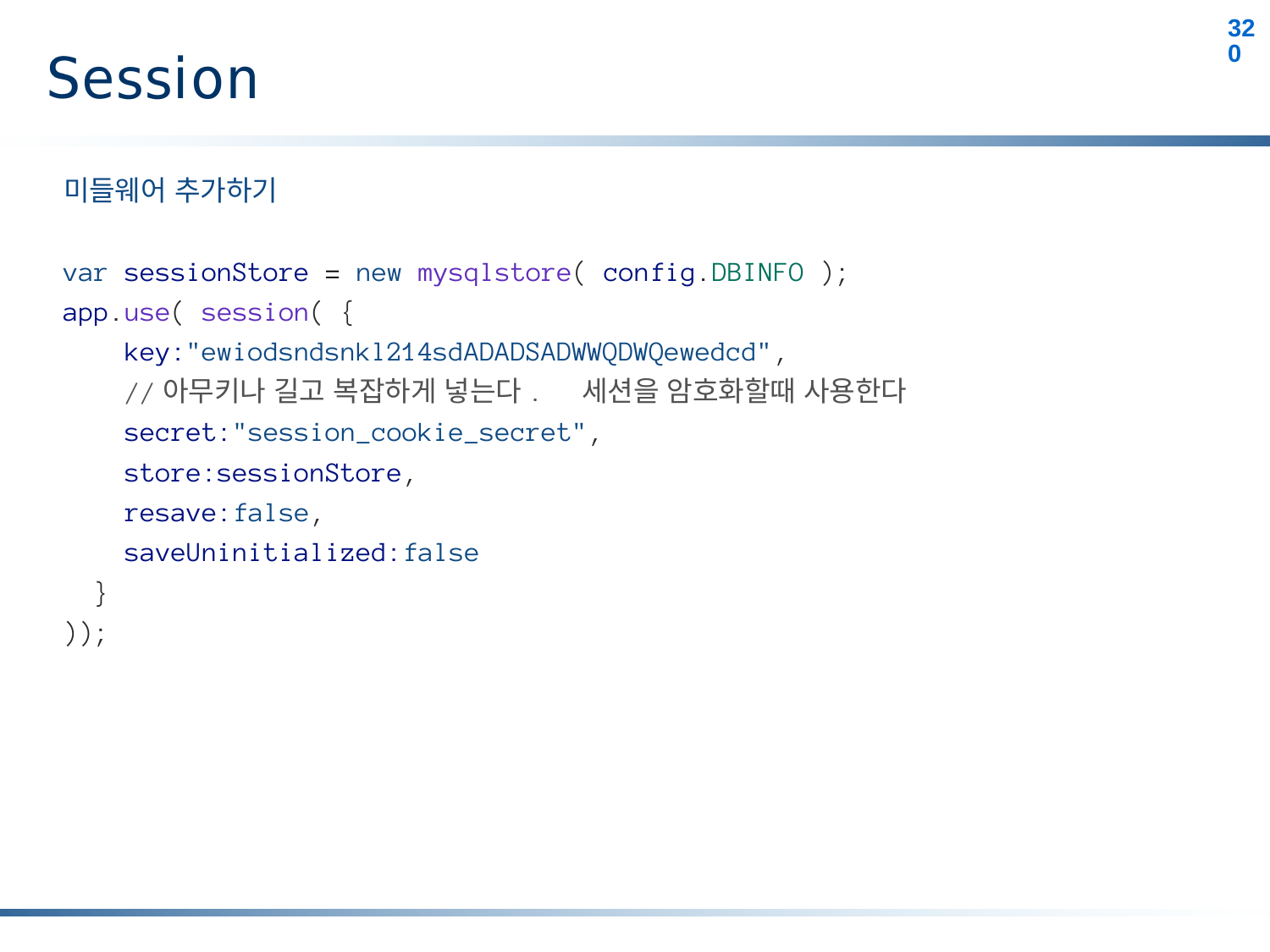

# Session
미들웨어 추가하기

var sessionStore = new mysqlstore( config.DBINFO );
app.use( session( {
    key:"ewiodsndsnkl214sdADADSADWWQDWQewedcd",
    //아무키나 길고 복잡하게 넣는다.  세션을 암호화할때 사용한다
    secret:"session_cookie_secret",
    store:sessionStore,
    resave:false,
    saveUninitialized:false
  }
));